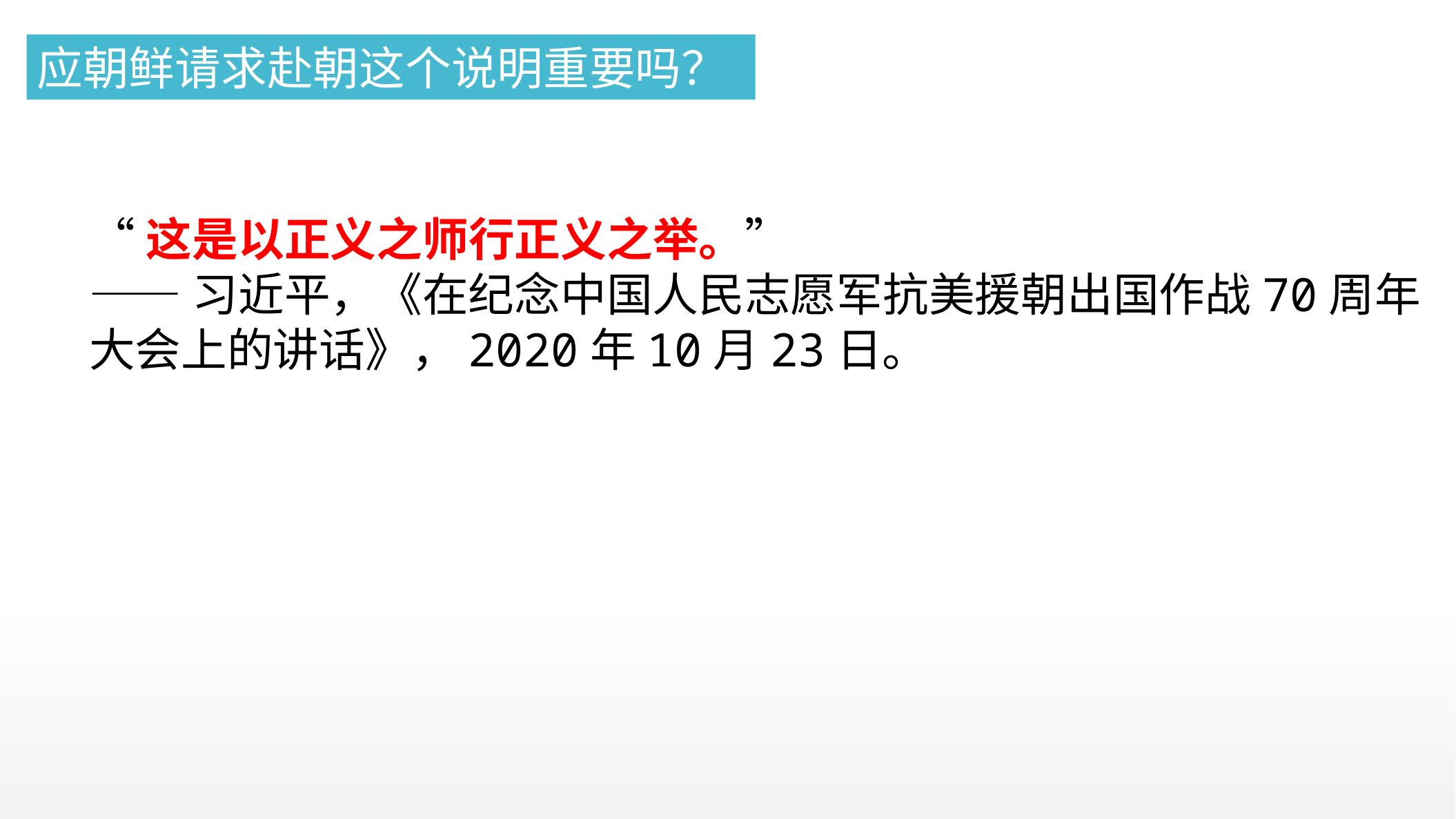

应朝鲜请求赴朝这个说明重要吗？
“这是以正义之师行正义之举。”
——习近平，《在纪念中国人民志愿军抗美援朝出国作战70周年大会上的讲话》，2020年10月23日。